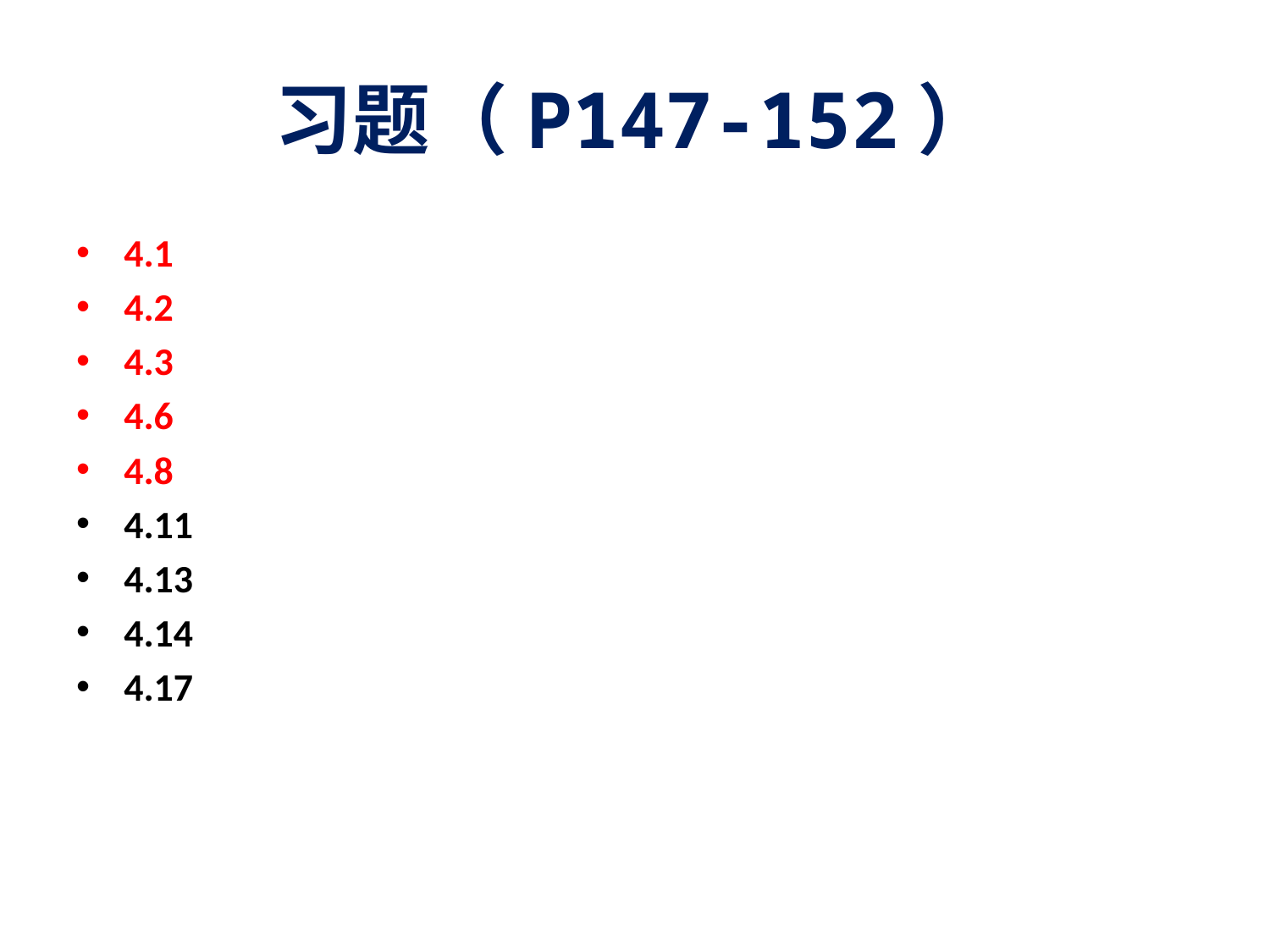

# 习题（P147-152）
4.1
4.2
4.3
4.6
4.8
4.11
4.13
4.14
4.17